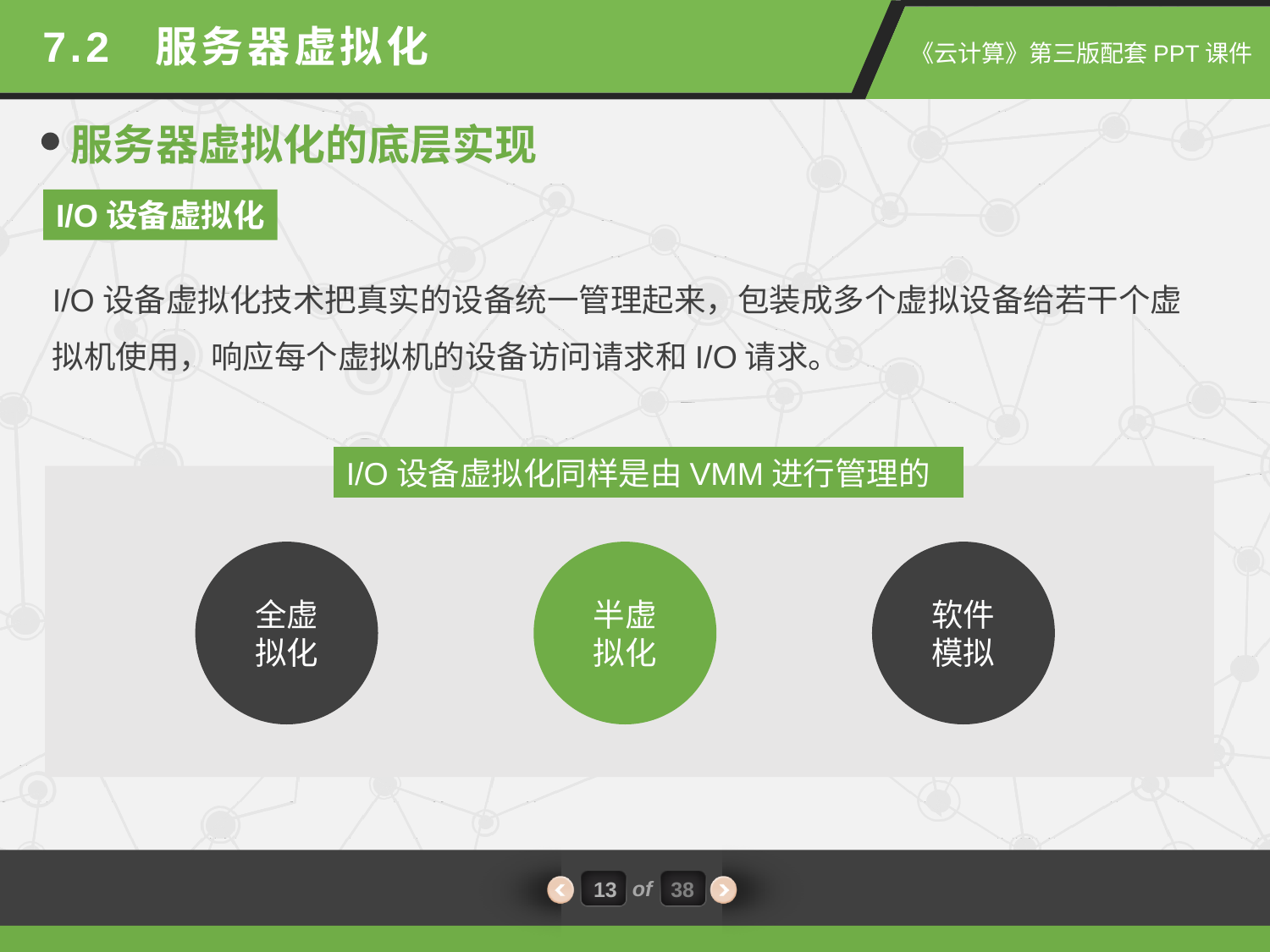

7.2  服务器虚拟化
服务器虚拟化的底层实现

I/O设备虚拟化
I/O设备虚拟化技术把真实的设备统一管理起来，包装成多个虚拟设备给若干个虚拟机使用，响应每个虚拟机的设备访问请求和I/O请求。
I/O设备虚拟化同样是由VMM进行管理的

全虚
拟化
半虚
拟化
软件
模拟
13